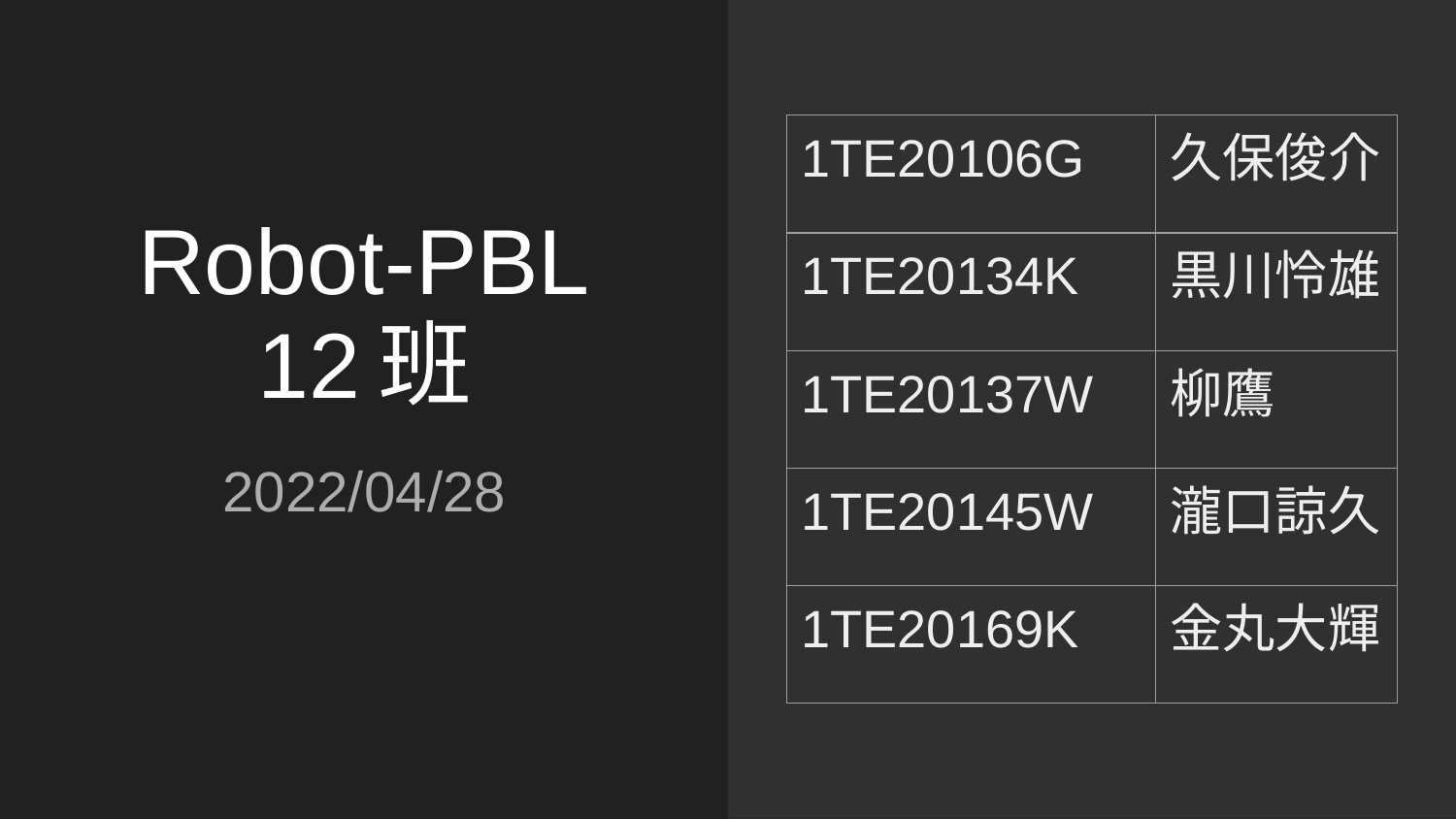

| 1TE20106G | 久保俊介 |
| --- | --- |
| 1TE20134K | 黒川怜雄 |
| 1TE20137W | 柳鷹 |
| 1TE20145W | 瀧口諒久 |
| 1TE20169K | 金丸大輝 |
# Robot-PBL
12班
2022/04/28